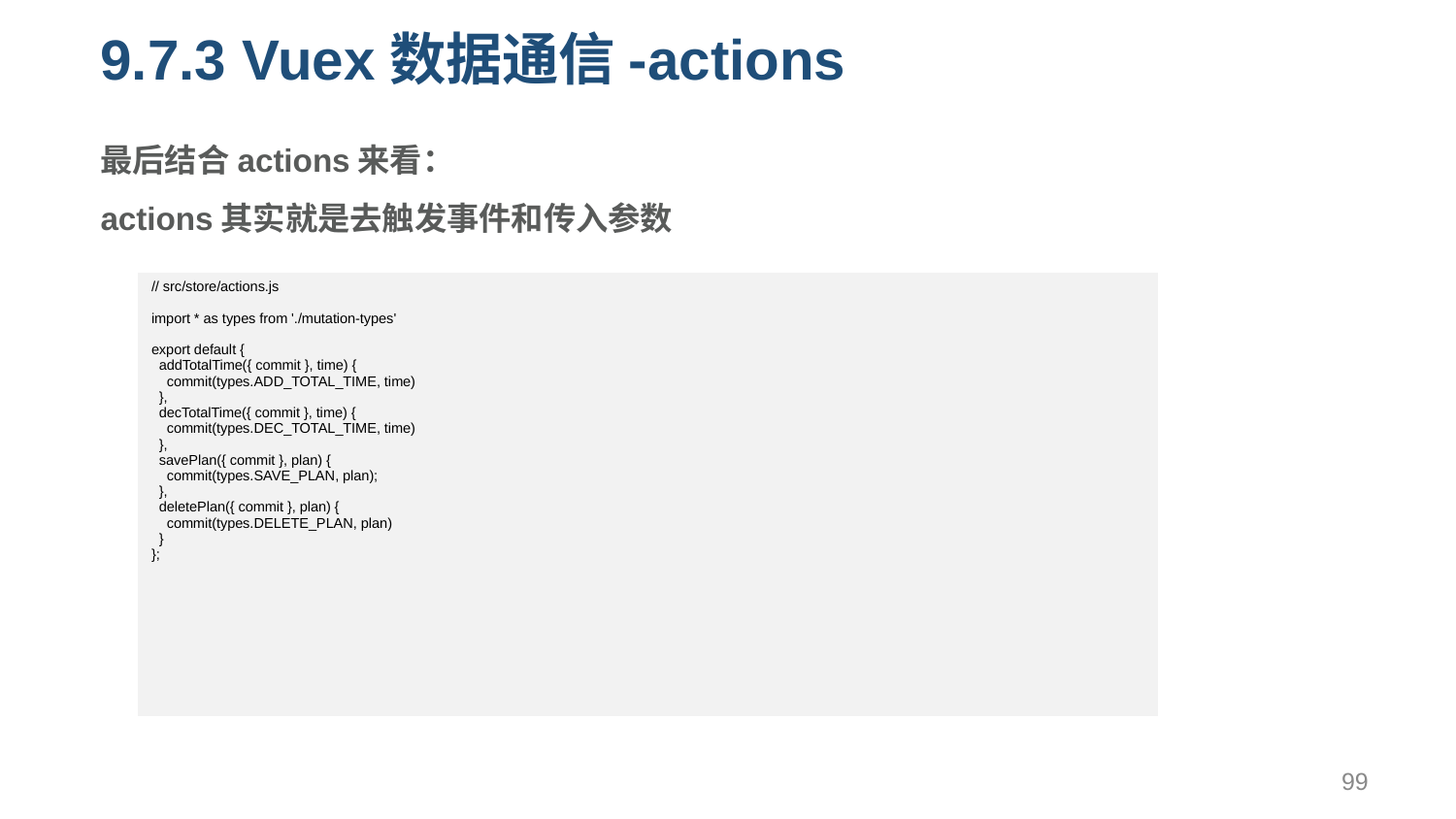

# 9.7.3 Vuex数据通信-actions
最后结合actions来看：
actions其实就是去触发事件和传入参数
| // src/store/actions.js import \* as types from './mutation-types' export default { addTotalTime({ commit }, time) { commit(types.ADD\_TOTAL\_TIME, time) }, decTotalTime({ commit }, time) { commit(types.DEC\_TOTAL\_TIME, time) }, savePlan({ commit }, plan) { commit(types.SAVE\_PLAN, plan); }, deletePlan({ commit }, plan) { commit(types.DELETE\_PLAN, plan) } }; |
| --- |
99